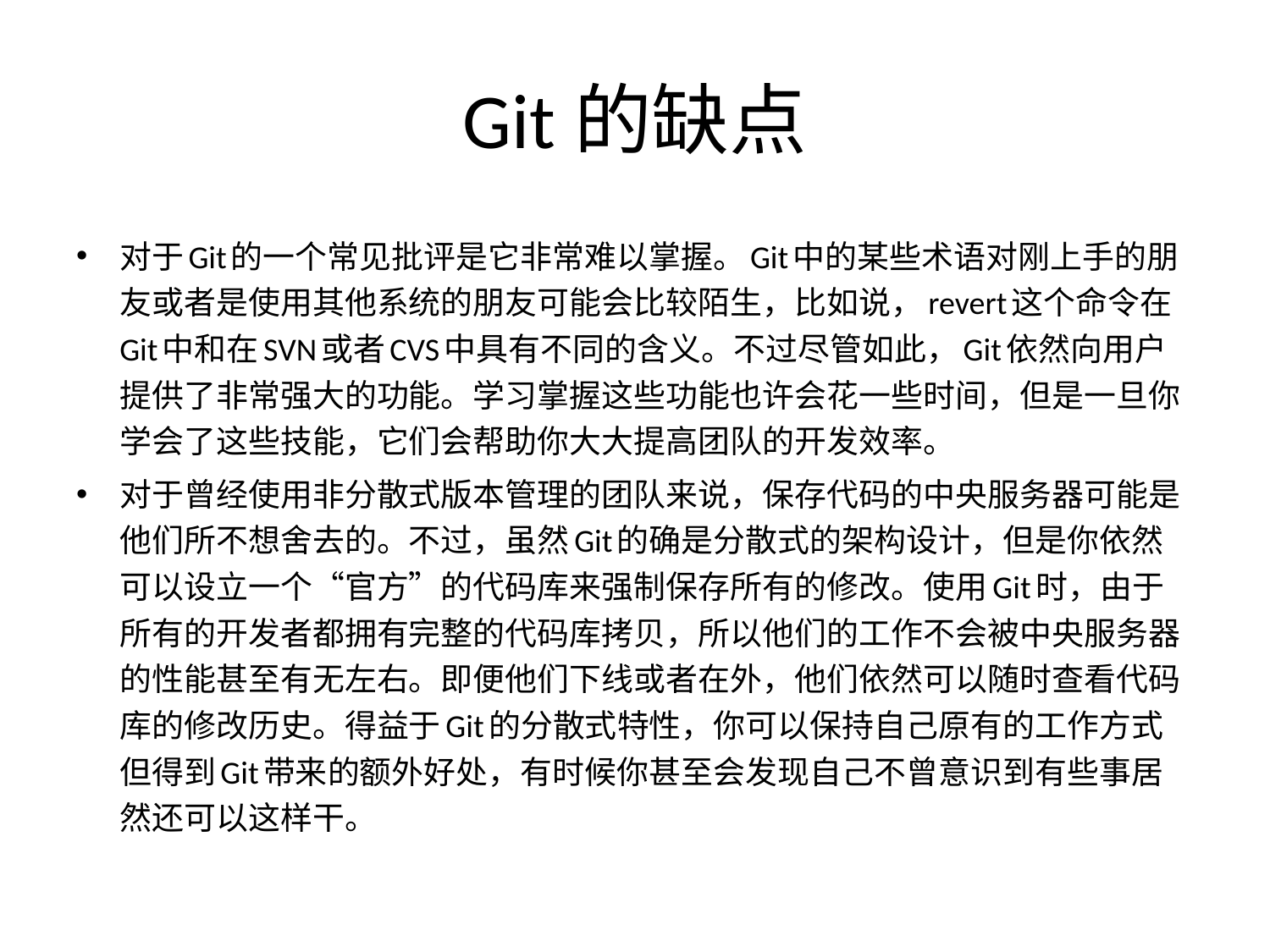

# Git的缺点
对于Git的一个常见批评是它非常难以掌握。Git中的某些术语对刚上手的朋友或者是使用其他系统的朋友可能会比较陌生，比如说，revert这个命令在Git中和在SVN或者CVS中具有不同的含义。不过尽管如此，Git依然向用户提供了非常强大的功能。学习掌握这些功能也许会花一些时间，但是一旦你学会了这些技能，它们会帮助你大大提高团队的开发效率。
对于曾经使用非分散式版本管理的团队来说，保存代码的中央服务器可能是他们所不想舍去的。不过，虽然Git的确是分散式的架构设计，但是你依然可以设立一个“官方”的代码库来强制保存所有的修改。使用Git时，由于所有的开发者都拥有完整的代码库拷贝，所以他们的工作不会被中央服务器的性能甚至有无左右。即便他们下线或者在外，他们依然可以随时查看代码库的修改历史。得益于Git的分散式特性，你可以保持自己原有的工作方式但得到Git带来的额外好处，有时候你甚至会发现自己不曾意识到有些事居然还可以这样干。